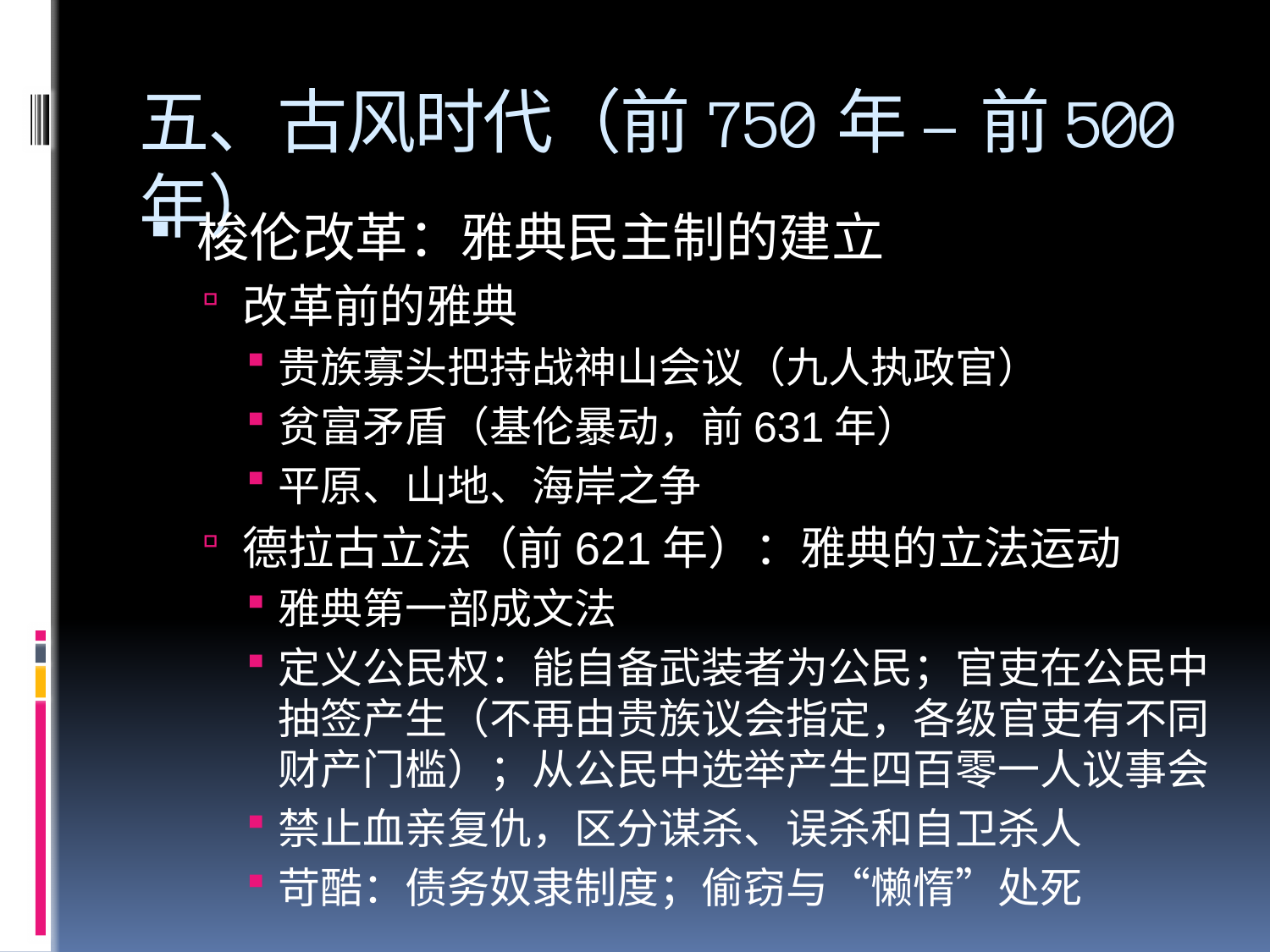

# 五、古风时代（前750年-前500年）
梭伦改革：雅典民主制的建立
改革前的雅典
贵族寡头把持战神山会议（九人执政官）
贫富矛盾（基伦暴动，前631年）
平原、山地、海岸之争
德拉古立法（前621年）：雅典的立法运动
雅典第一部成文法
定义公民权：能自备武装者为公民；官吏在公民中抽签产生（不再由贵族议会指定，各级官吏有不同财产门槛）；从公民中选举产生四百零一人议事会
禁止血亲复仇，区分谋杀、误杀和自卫杀人
苛酷：债务奴隶制度；偷窃与“懒惰”处死